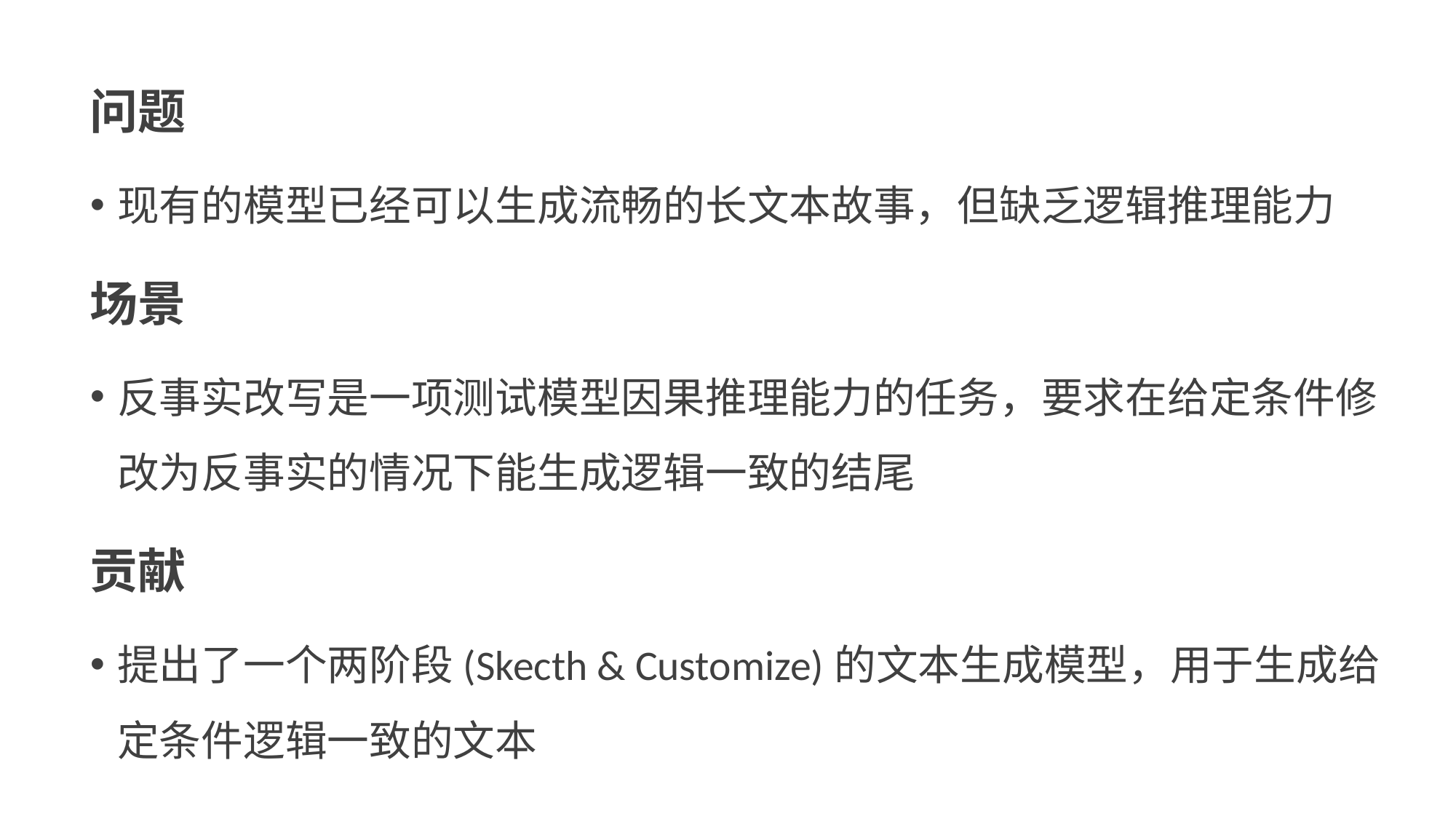

问题
现有的模型已经可以生成流畅的长文本故事，但缺乏逻辑推理能力
场景
反事实改写是一项测试模型因果推理能力的任务，要求在给定条件修改为反事实的情况下能生成逻辑一致的结尾
贡献
提出了一个两阶段(Skecth & Customize)的文本生成模型，用于生成给定条件逻辑一致的文本